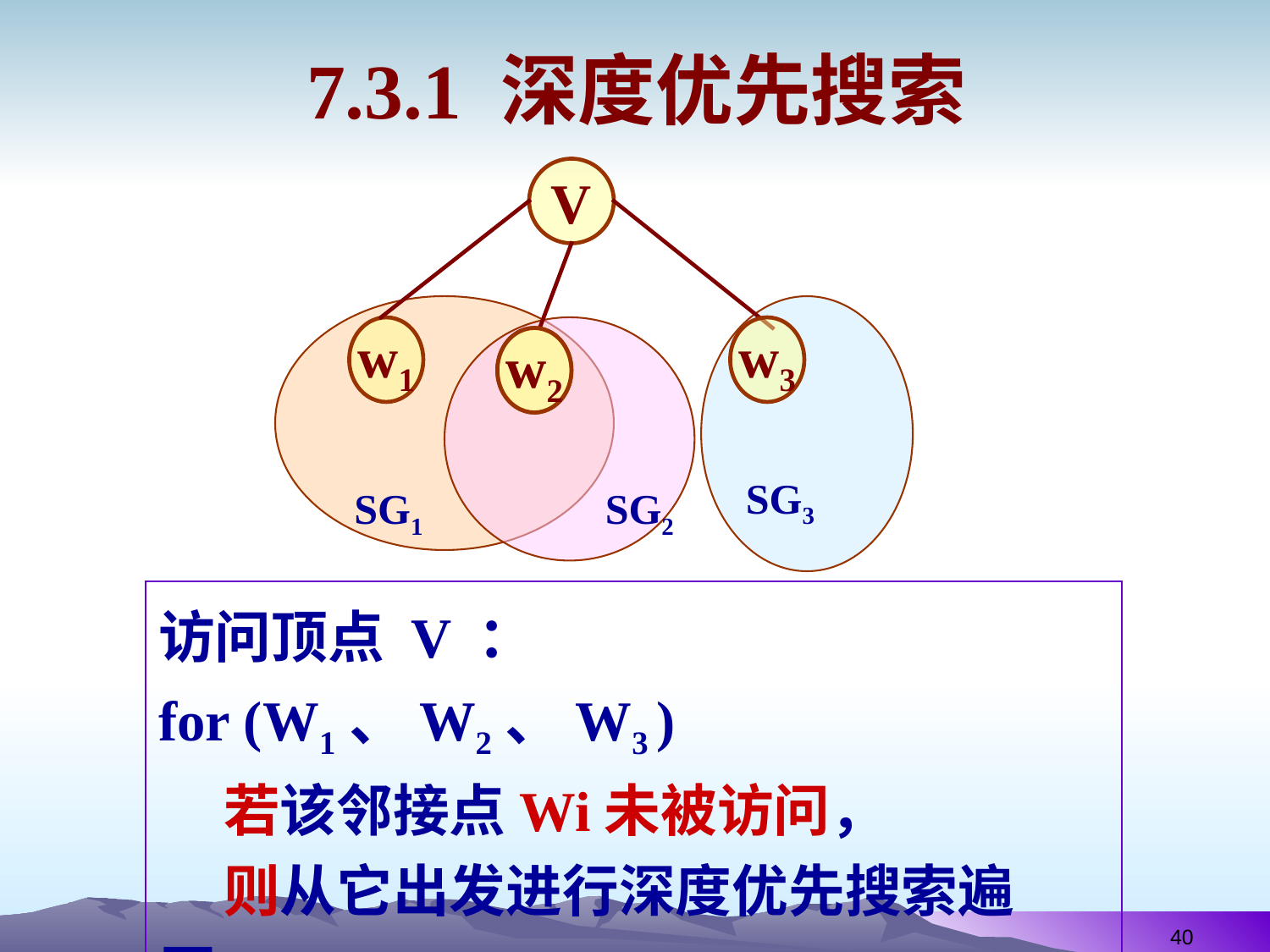

7.3.1 深度优先搜索
V

w1

w3
w2
w2
SG3
SG1
SG2
访问顶点 V ：
for (W1、W2、W3 )
    若该邻接点Wi未被访问，
    则从它出发进行深度优先搜索遍历。
40